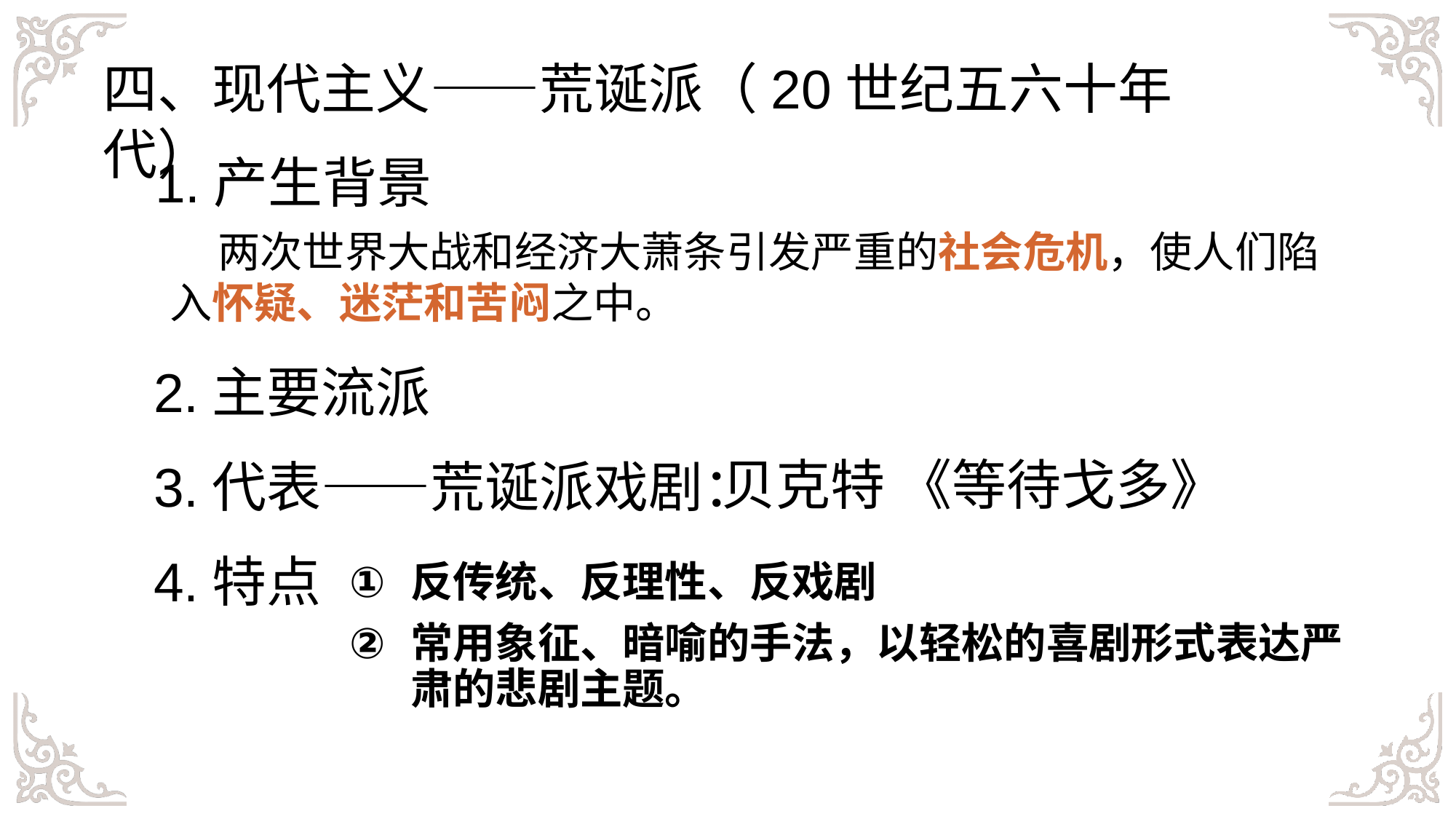

四、现代主义——荒诞派（20世纪五六十年代）
1.产生背景
    两次世界大战和经济大萧条引发严重的社会危机，使人们陷入怀疑、迷茫和苦闷之中。
2.主要流派
贝克特 《等待戈多》
3.代表——荒诞派戏剧：
4.特点
反传统、反理性、反戏剧
常用象征、暗喻的手法，以轻松的喜剧形式表达严肃的悲剧主题。